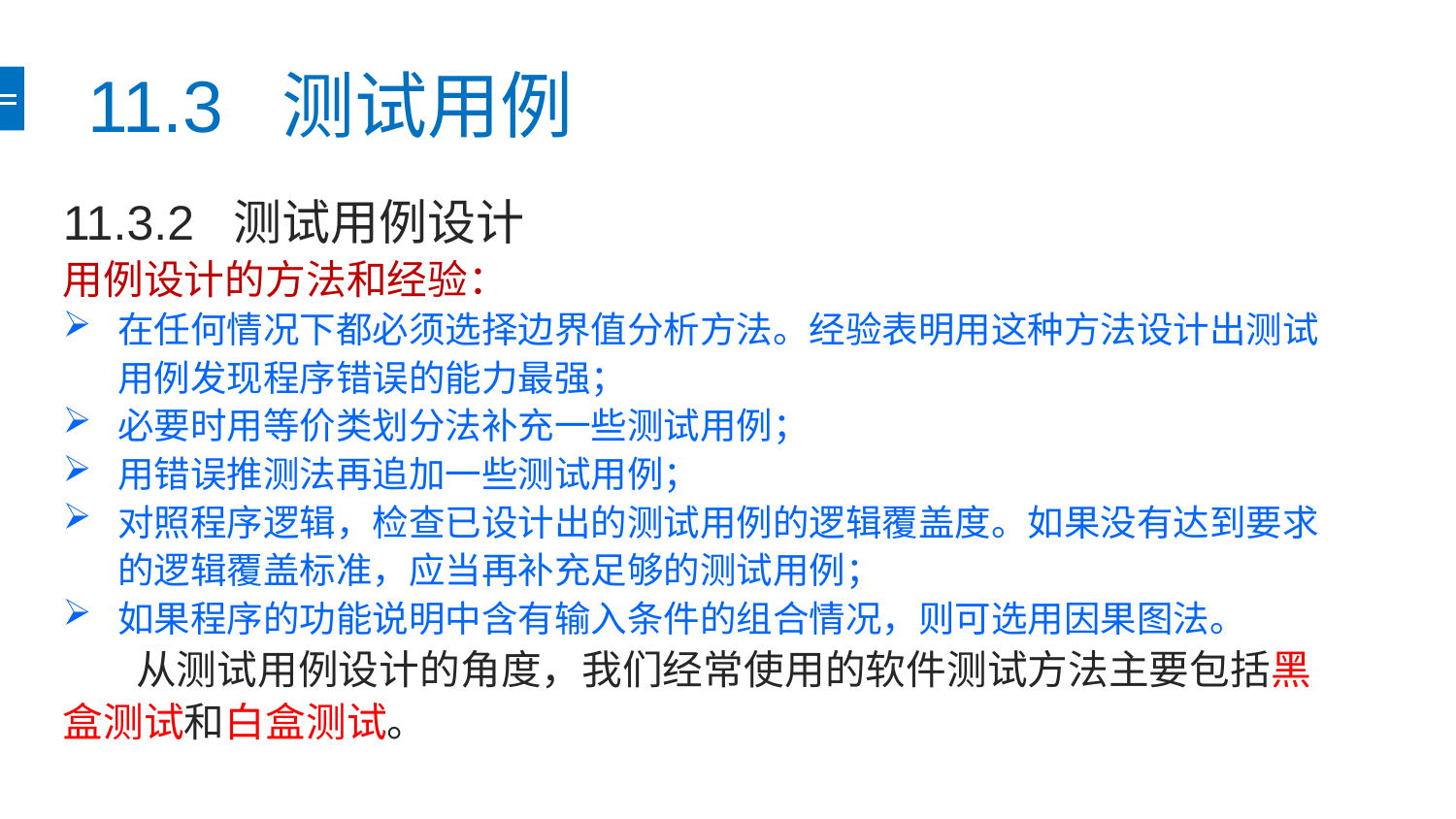

# 11.3  测试用例
11.3.2  测试用例设计
用例设计的方法和经验：
在任何情况下都必须选择边界值分析方法。经验表明用这种方法设计出测试用例发现程序错误的能力最强；
必要时用等价类划分法补充一些测试用例；
用错误推测法再追加一些测试用例；
对照程序逻辑，检查已设计出的测试用例的逻辑覆盖度。如果没有达到要求的逻辑覆盖标准，应当再补充足够的测试用例；
如果程序的功能说明中含有输入条件的组合情况，则可选用因果图法。
         从测试用例设计的角度，我们经常使用的软件测试方法主要包括黑盒测试和白盒测试。